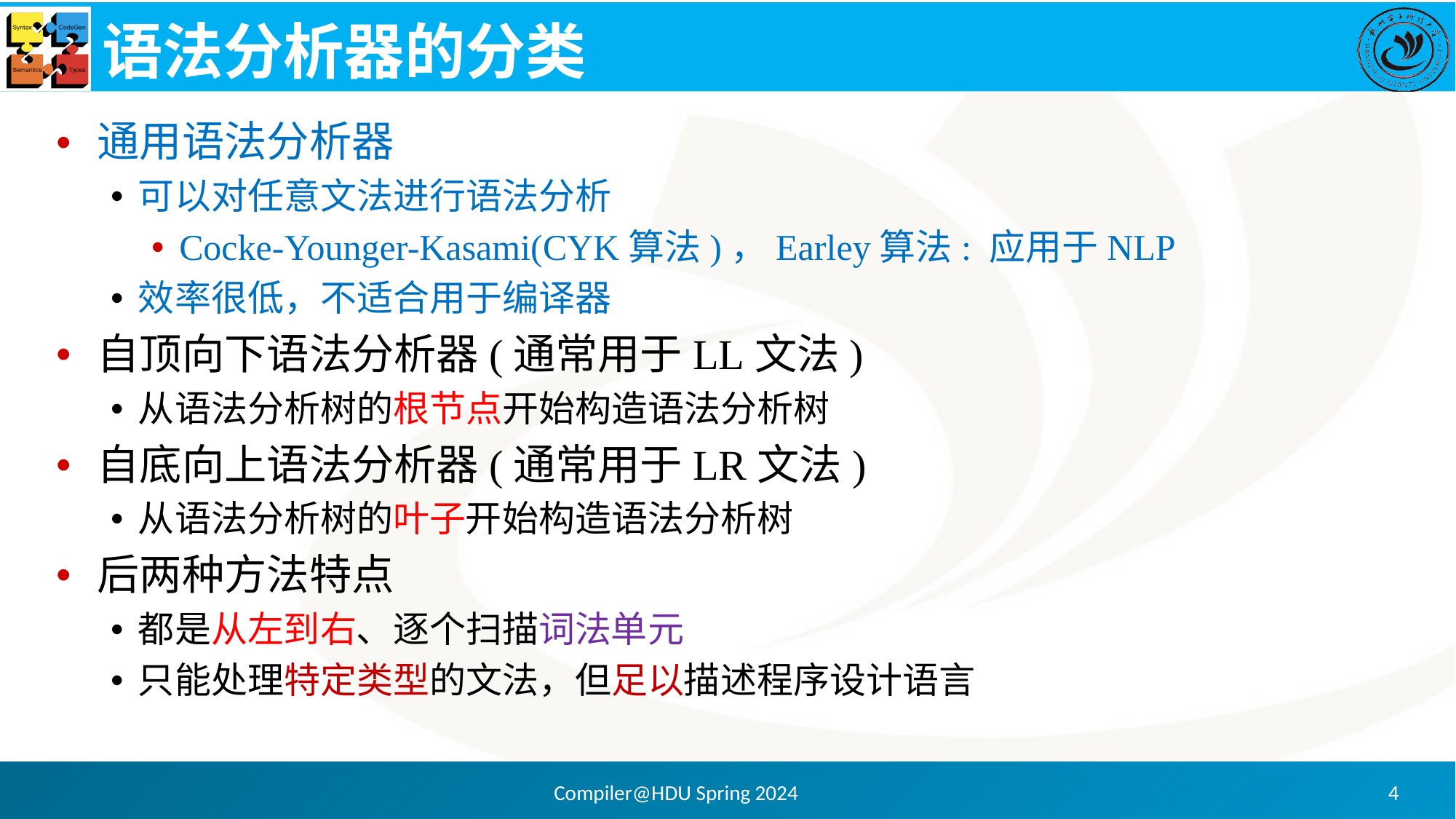

# 语法分析器的分类
通用语法分析器
可以对任意文法进行语法分析
Cocke-Younger-Kasami(CYK算法)，Earley算法: 应用于NLP
效率很低，不适合用于编译器
自顶向下语法分析器(通常用于LL文法)
从语法分析树的根节点开始构造语法分析树
自底向上语法分析器(通常用于LR文法)
从语法分析树的叶子开始构造语法分析树
后两种方法特点
都是从左到右、逐个扫描词法单元
只能处理特定类型的文法，但足以描述程序设计语言
Compiler@HDU Spring 2024
4